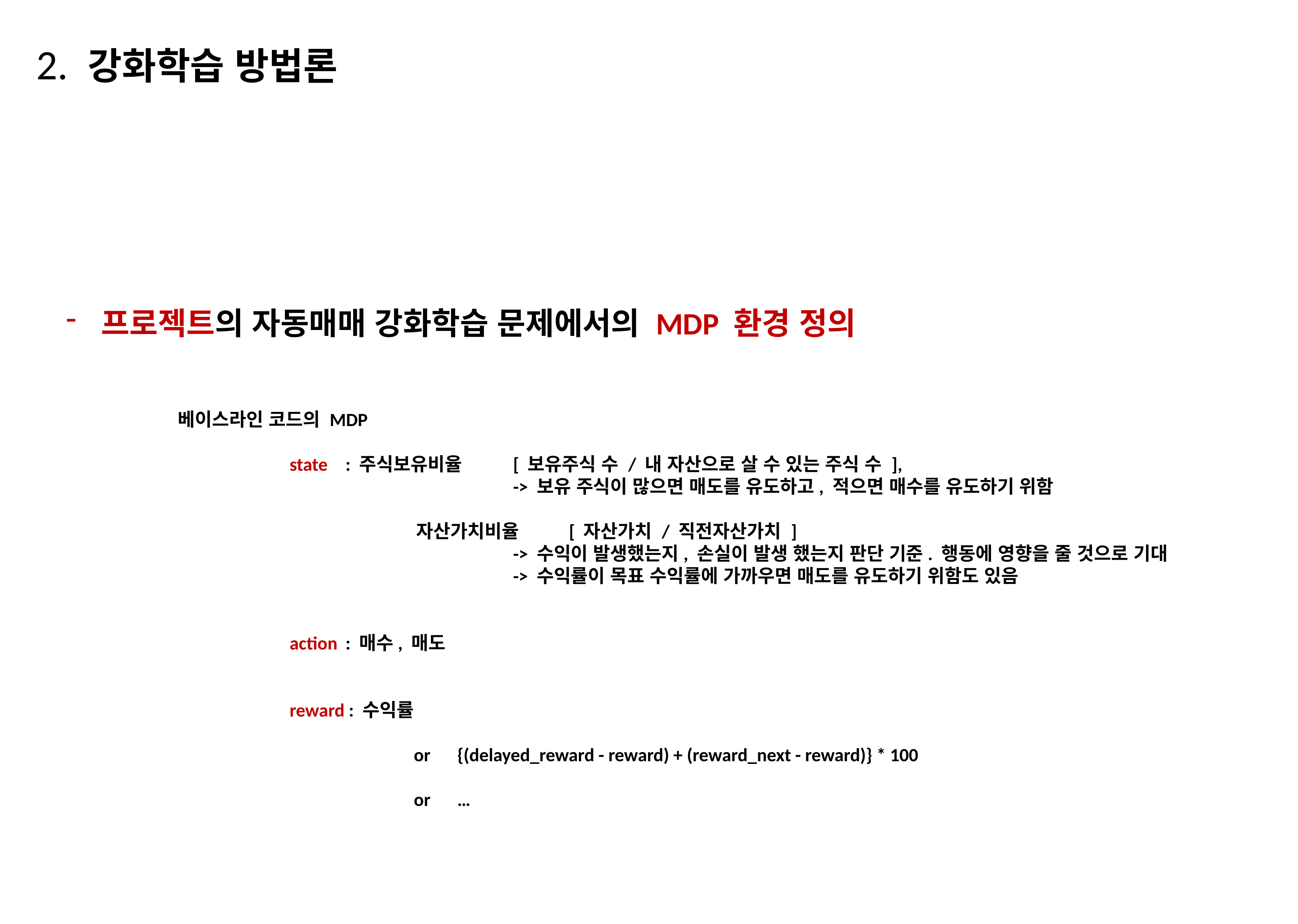

2. 강화학습 방법론
프로젝트의 자동매매 강화학습 문제에서의 MDP 환경 정의

		베이스라인 코드의 MDP

				state	: 주식보유비율	[ 보유주식 수 / 내 자산으로 살 수 있는 주식 수 ],
								-> 보유 주식이 많으면 매도를 유도하고, 적으면 매수를 유도하기 위함

					 	  자산가치비율	[ 자산가치 / 직전자산가치 ]
								-> 수익이 발생했는지, 손실이 발생 했는지 판단 기준. 행동에 영향을 줄 것으로 기대
								-> 수익률이 목표 수익률에 가까우면 매도를 유도하기 위함도 있음

				action	: 매수, 매도

				reward : 수익률

						   or 	{(delayed_reward - reward) + (reward_next - reward)} * 100

						   or 	…